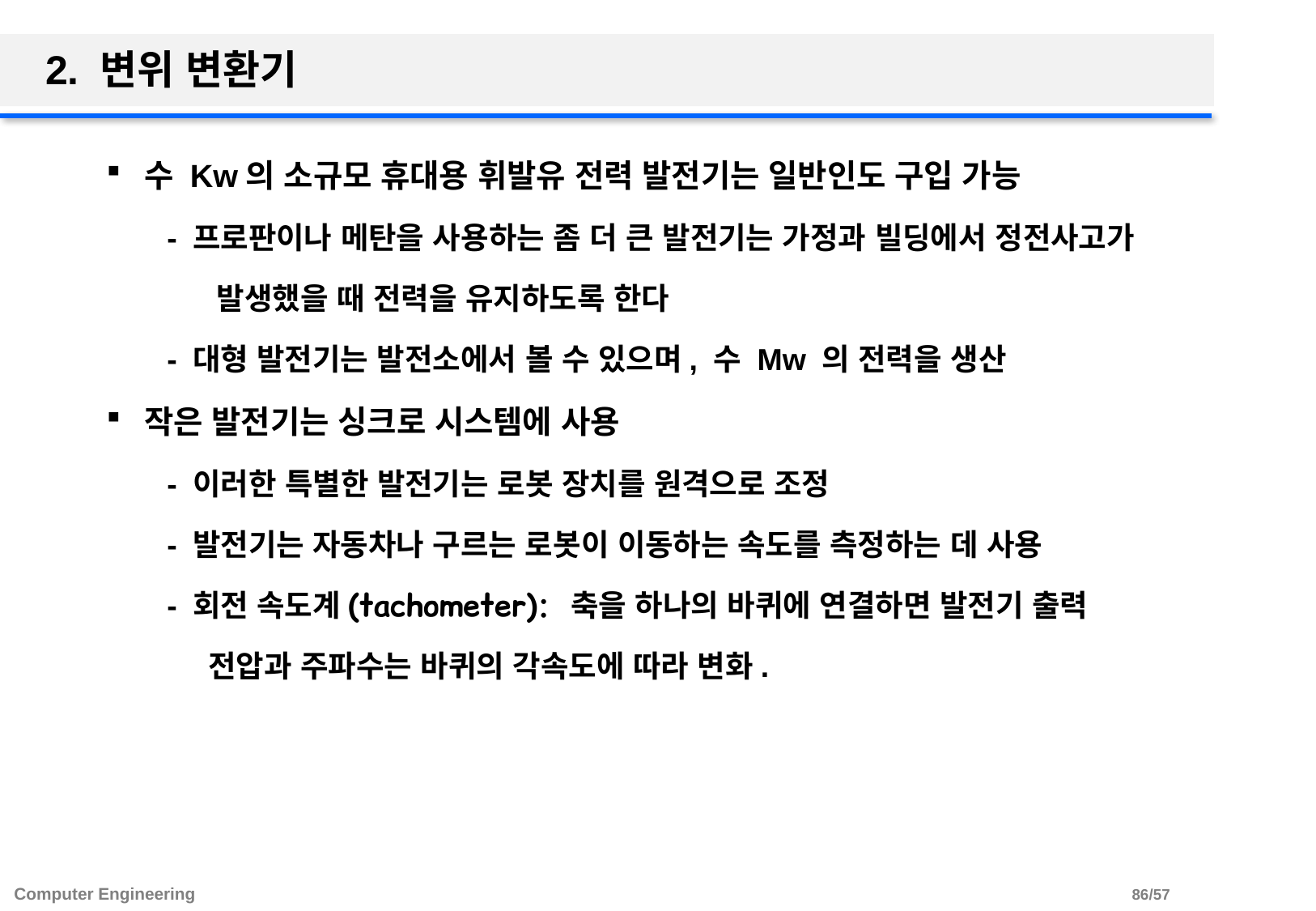

# 2. 변위 변환기
수 Kw의 소규모 휴대용 휘발유 전력 발전기는 일반인도 구입 가능
- 프로판이나 메탄을 사용하는 좀 더 큰 발전기는 가정과 빌딩에서 정전사고가
     발생했을 때 전력을 유지하도록 한다
- 대형 발전기는 발전소에서 볼 수 있으며, 수 Mw 의 전력을 생산
작은 발전기는 싱크로 시스템에 사용
- 이러한 특별한 발전기는 로봇 장치를 원격으로 조정
- 발전기는 자동차나 구르는 로봇이 이동하는 속도를 측정하는 데 사용
- 회전 속도계(tachometer): 축을 하나의 바퀴에 연결하면 발전기 출력
    전압과 주파수는 바퀴의 각속도에 따라 변화.